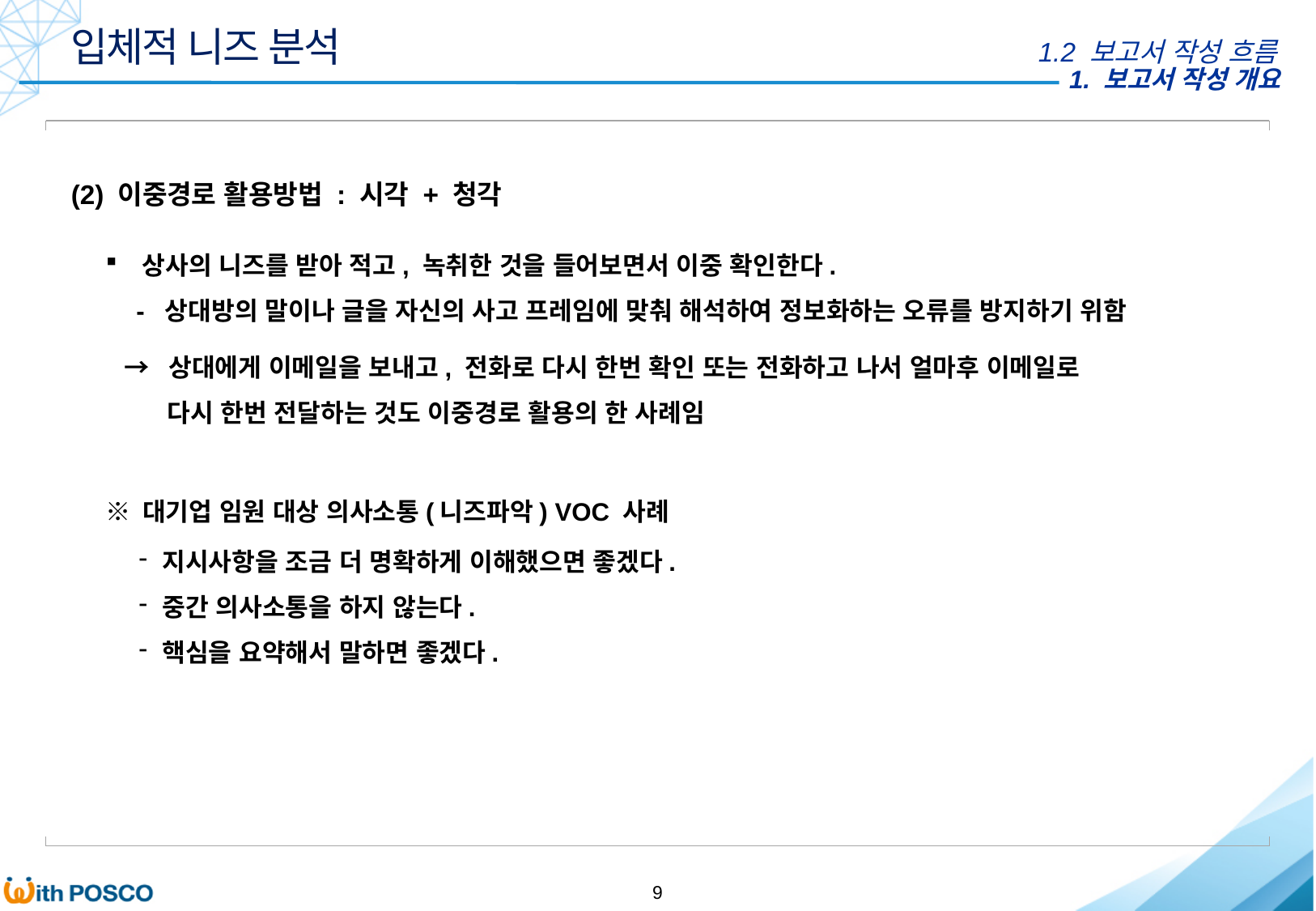

입체적 니즈 분석
1.2 보고서 작성 흐름
(2) 이중경로 활용방법 : 시각 + 청각
 상사의 니즈를 받아 적고, 녹취한 것을 들어보면서 이중 확인한다.
 -  상대방의 말이나 글을 자신의 사고 프레임에 맞춰 해석하여 정보화하는 오류를 방지하기 위함
→  상대에게 이메일을 보내고, 전화로 다시 한번 확인 또는 전화하고 나서 얼마후 이메일로
      다시 한번 전달하는 것도 이중경로 활용의 한 사례임
※ 대기업 임원 대상 의사소통(니즈파악) VOC 사례
지시사항을 조금 더 명확하게 이해했으면 좋겠다.
중간 의사소통을 하지 않는다.
핵심을 요약해서 말하면 좋겠다.